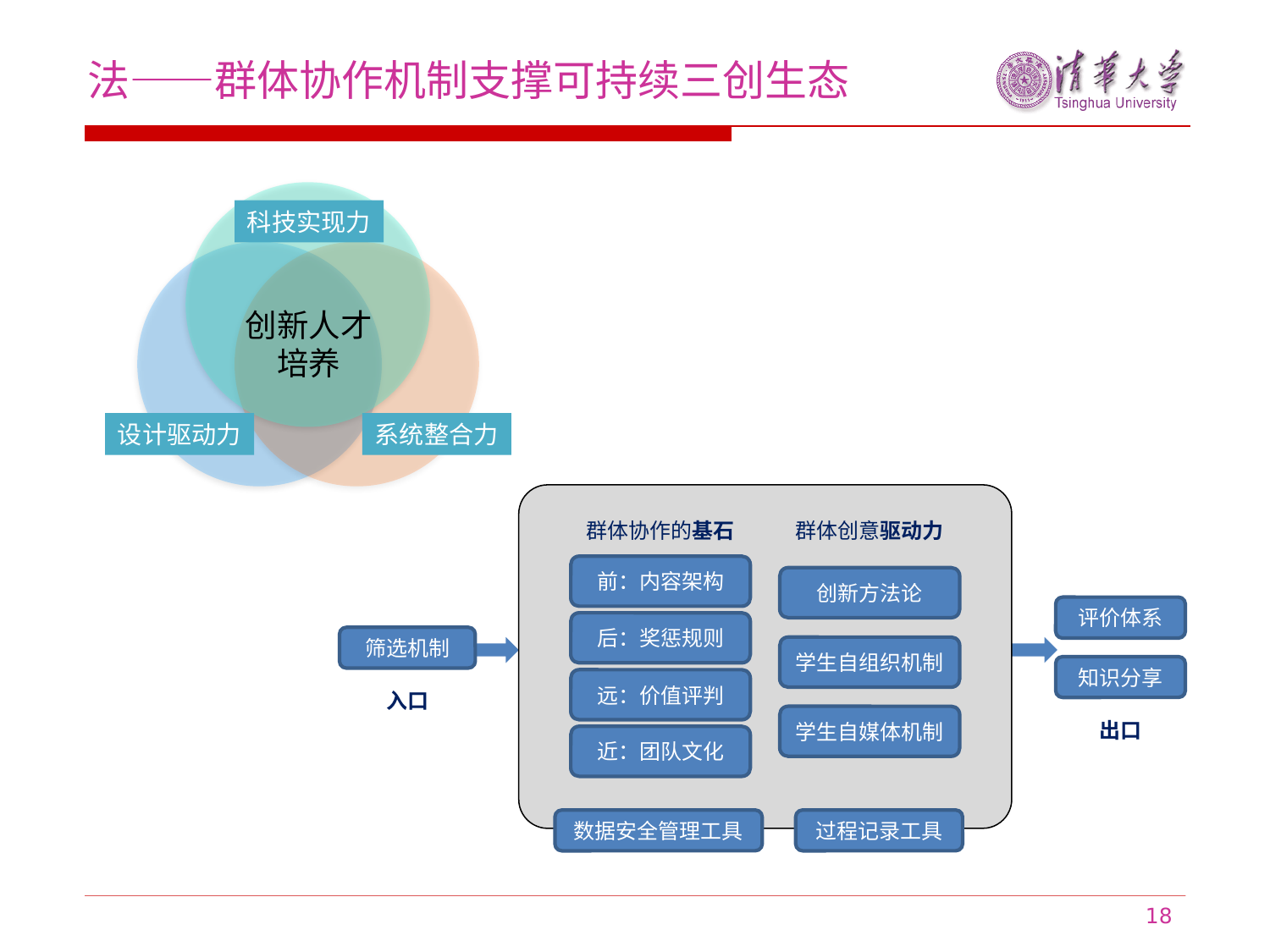

法——群体协作机制支撑可持续三创生态

科技实现力

创新人才培养
设计驱动力
系统整合力

群体协作的基石
前：内容架构
后：奖惩规则
远：价值评判
近：团队文化
群体创意驱动力
创新方法论
学生自组织机制
学生自媒体机制
评价体系
知识分享
出口
筛选机制
入口

数据安全管理工具
过程记录工具
18